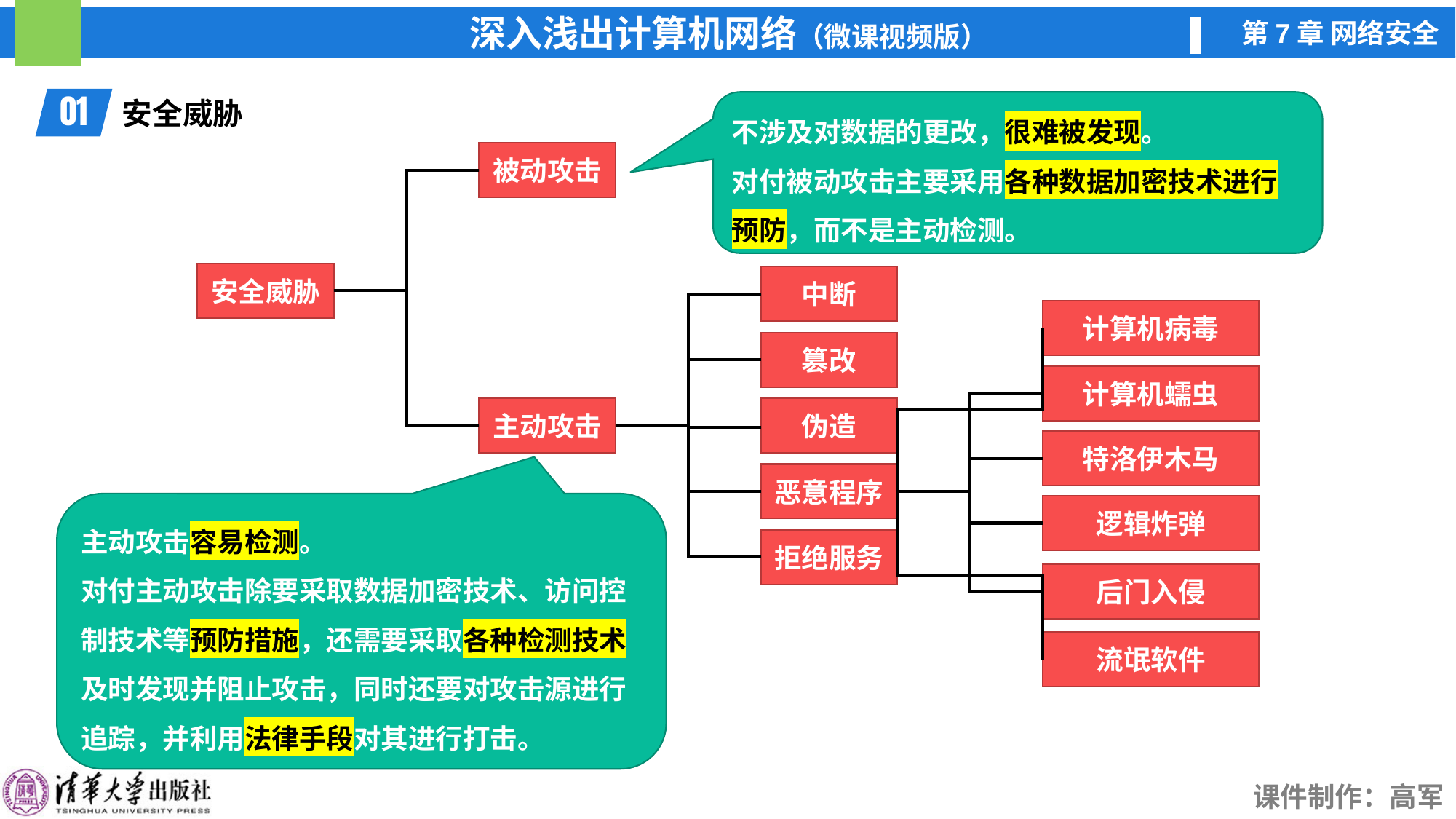

01
安全威胁
不涉及对数据的更改，很难被发现。
对付被动攻击主要采用各种数据加密技术进行预防，而不是主动检测。
被动攻击
主动攻击
安全威胁
中断
篡改
伪造
计算机病毒
计算机蠕虫
特洛伊木马
逻辑炸弹
后门入侵
流氓软件
恶意程序
拒绝服务
主动攻击容易检测。
对付主动攻击除要采取数据加密技术、访问控制技术等预防措施，还需要采取各种检测技术及时发现并阻止攻击，同时还要对攻击源进行追踪，并利用法律手段对其进行打击。